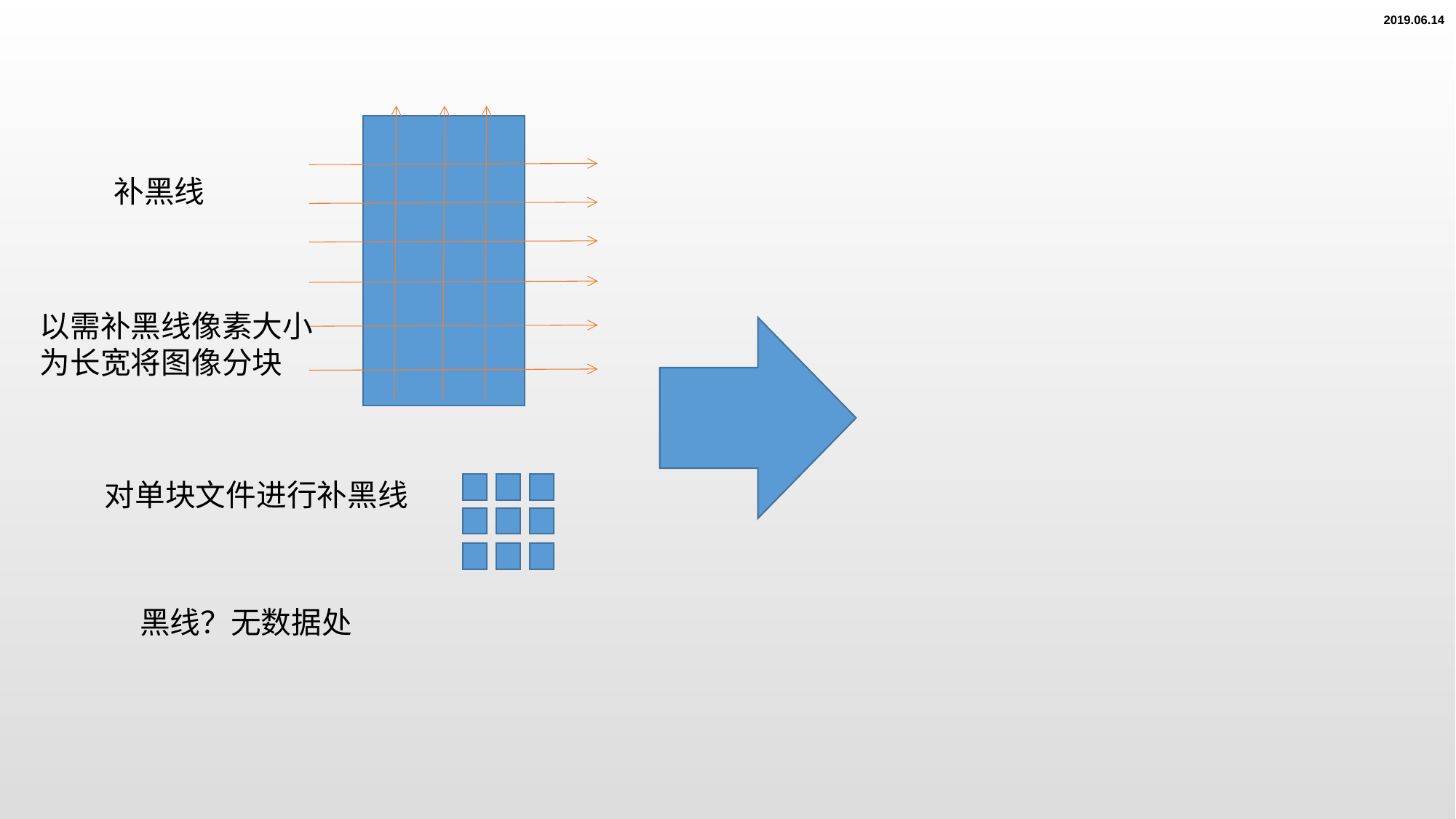

2019.06.14

补黑线
以需补黑线像素大小为长宽将图像分块

对单块文件进行补黑线

黑线？无数据处